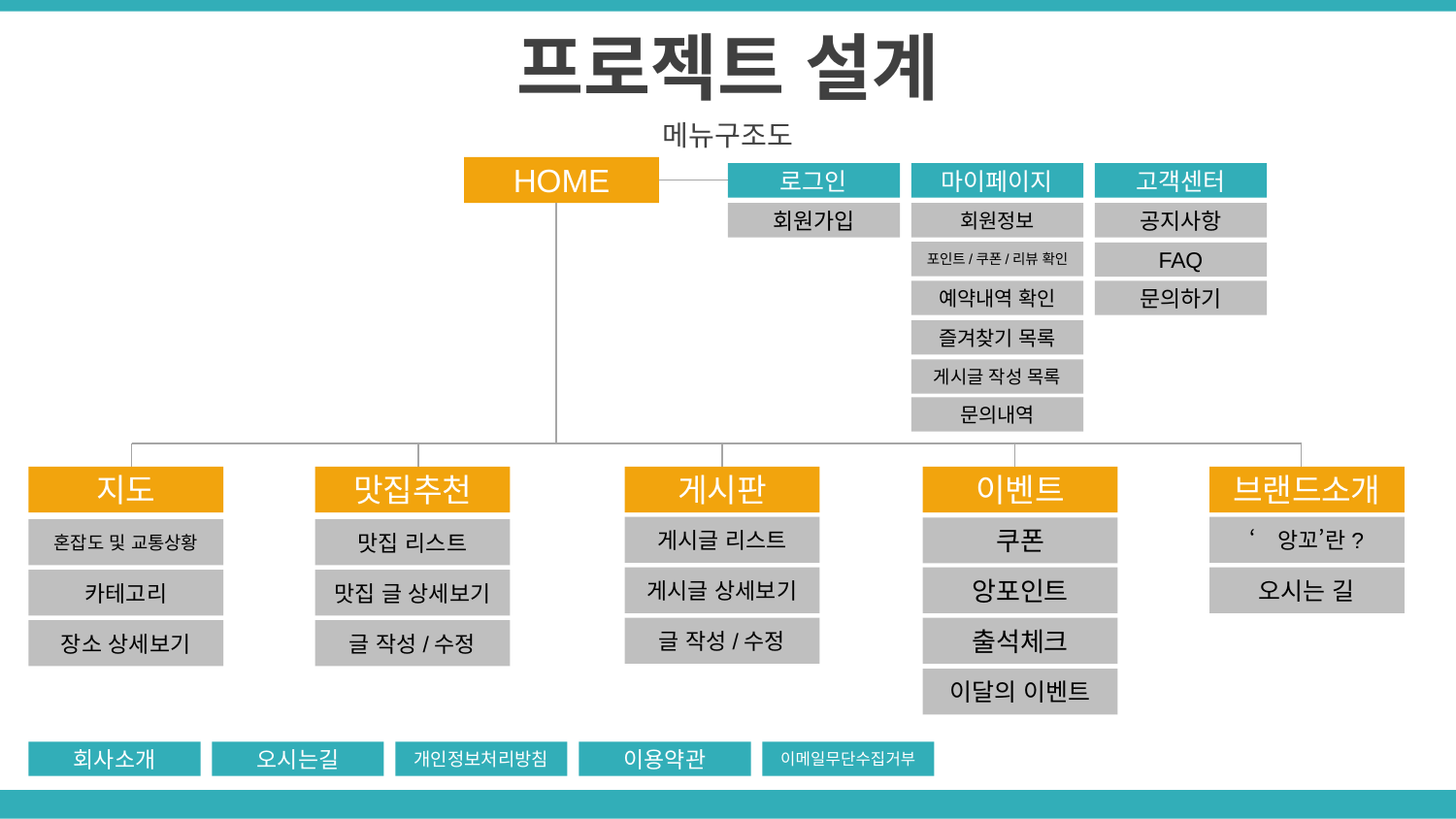

프로젝트 설계
메뉴구조도
HOME
로그인
마이페이지
고객센터
<URL흐름도>
회원가입
회원정보
공지사항
포인트/쿠폰/리뷰 확인
FAQ
예약내역 확인
문의하기
즐겨찾기 목록
게시글 작성 목록
문의내역
지도
맛집추천
게시판
이벤트
브랜드소개
게시글 리스트
‘앙꼬’란?
쿠폰
혼잡도 및 교통상황
맛집 리스트
게시글 상세보기
앙포인트
오시는 길
카테고리
맛집 글 상세보기
글 작성/수정
출석체크
장소 상세보기
글 작성/수정
이달의 이벤트
이용약관
이메일무단수집거부
회사소개
오시는길
개인정보처리방침